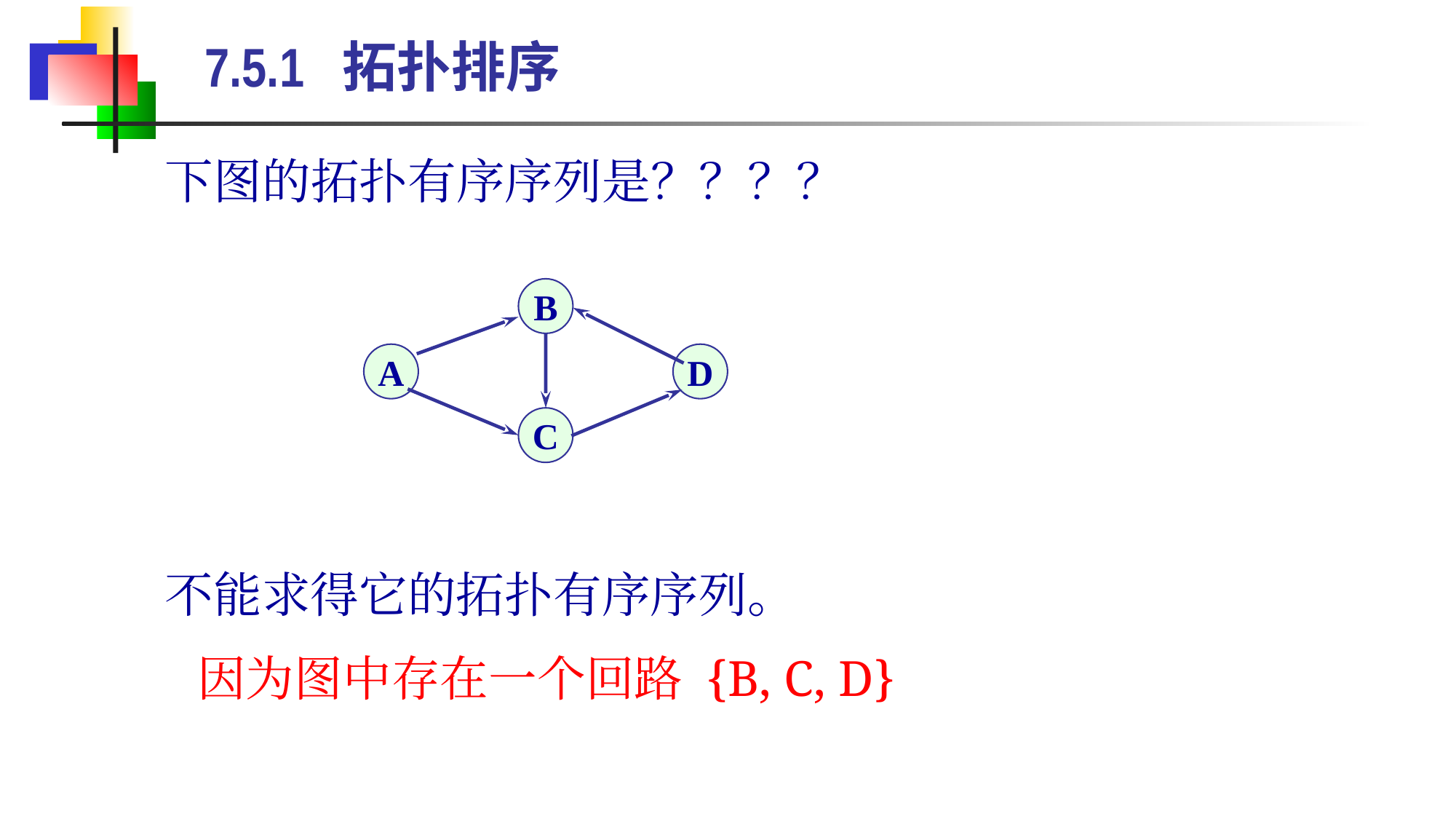

7.5.1  拓扑排序
下图的拓扑有序序列是？？？？
B

A
D

C
不能求得它的拓扑有序序列。
因为图中存在一个回路 {B, C, D}